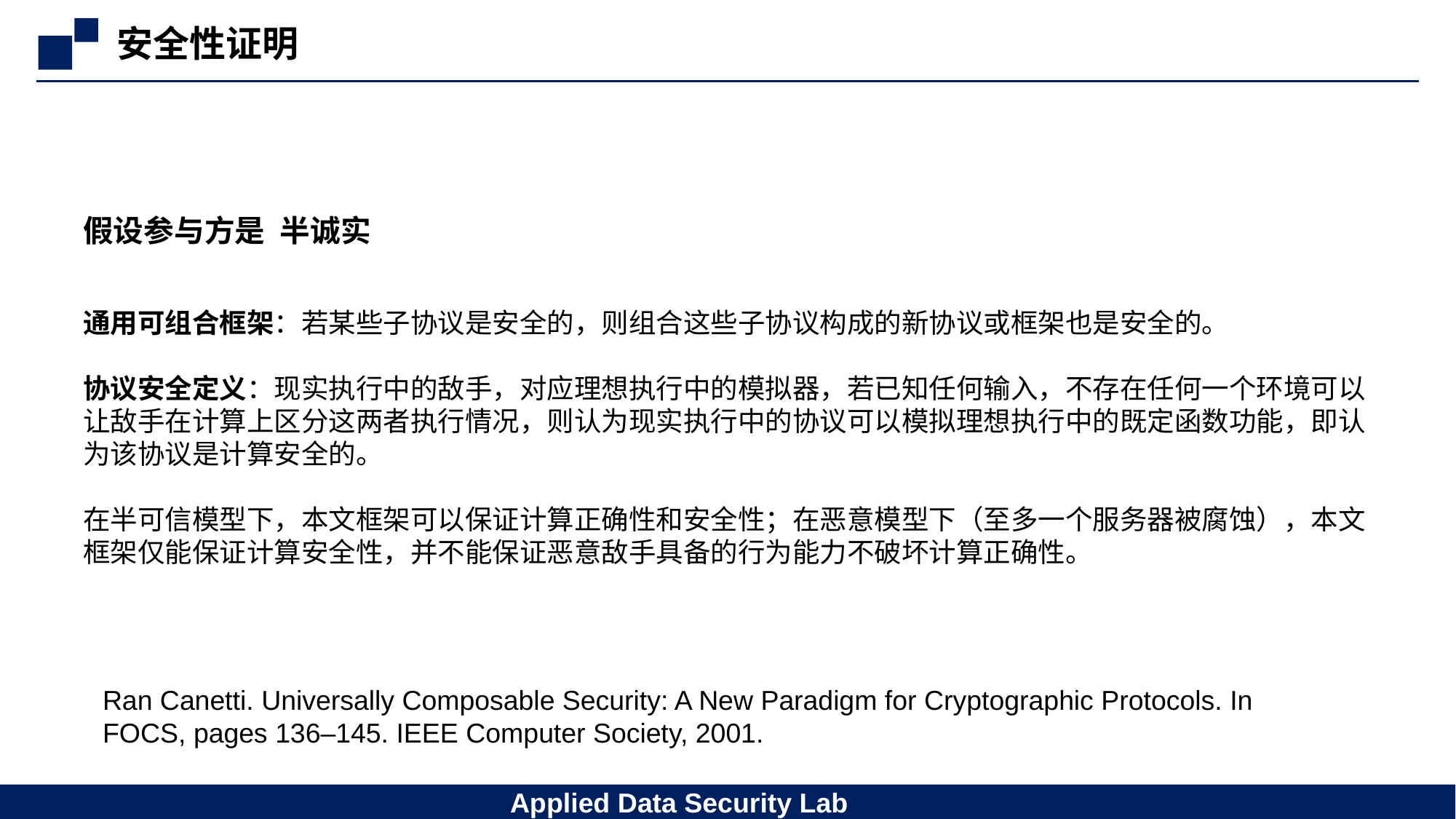

安全性证明

假设参与方是﻿半诚实
通用可组合框架：若某些子协议是安全的，则组合这些子协议构成的新协议或框架也是安全的。

协议安全定义：现实执行中的敌手，对应理想执行中的模拟器，若已知任何输入，不存在任何一个环境可以让敌手在计算上区分这两者执行情况，则认为现实执行中的协议可以模拟理想执行中的既定函数功能，即认为该协议是计算安全的。

在半可信模型下，本文框架可以保证计算正确性和安全性；在恶意模型下（至多一个服务器被腐蚀），本文框架仅能保证计算安全性，并不能保证恶意敌手具备的行为能力不破坏计算正确性。
﻿Ran Canetti. Universally Composable Security: A New Paradigm for Cryptographic Protocols. In FOCS, pages 136–145. IEEE Computer Society, 2001.
Applied Data Security Lab (ADSLab)